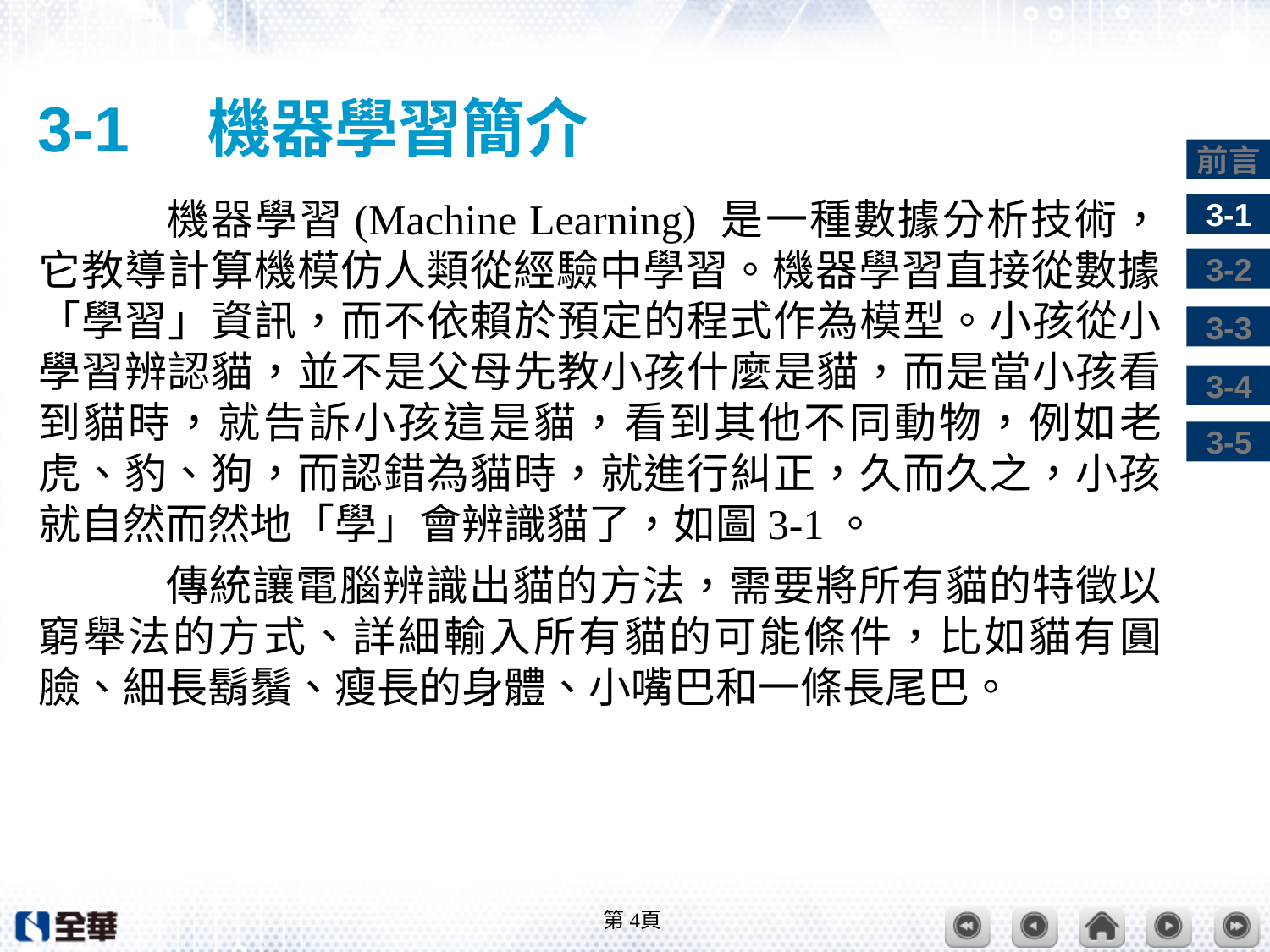

# 3-1　機器學習簡介
	機器學習(Machine Learning) 是一種數據分析技術，它教導計算機模仿人類從經驗中學習。機器學習直接從數據
「學習」資訊，而不依賴於預定的程式作為模型。小孩從小學習辨認貓，並不是父母先教小孩什麼是貓，而是當小孩看到貓時，就告訴小孩這是貓，看到其他不同動物，例如老虎、豹、狗，而認錯為貓時，就進行糾正，久而久之，小孩就自然而然地「學」會辨識貓了，如圖3-1。
	傳統讓電腦辨識出貓的方法，需要將所有貓的特徵以窮舉法的方式、詳細輸入所有貓的可能條件，比如貓有圓臉、細長鬍鬚、瘦長的身體、小嘴巴和一條長尾巴。